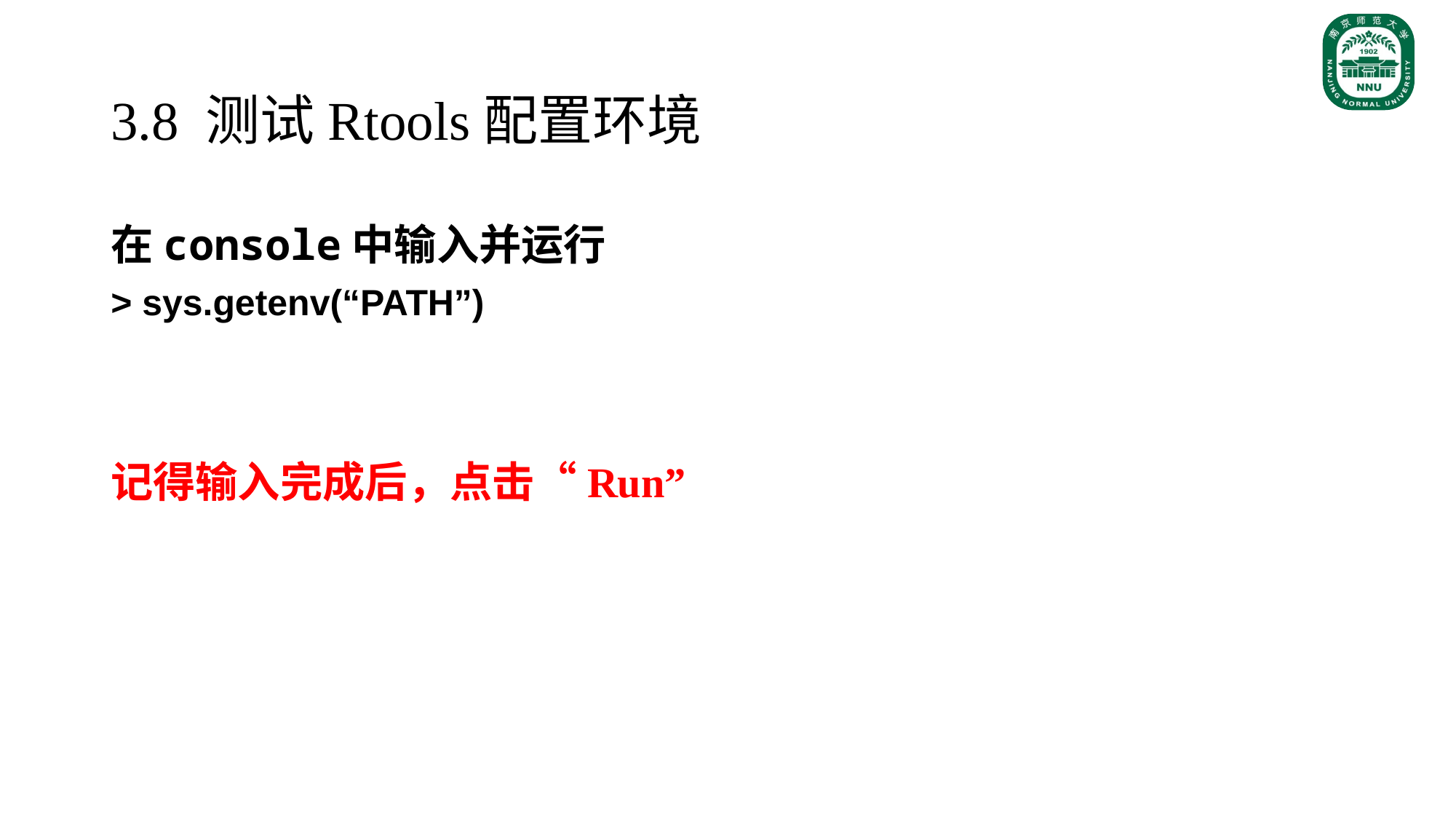

# 3.8 测试Rtools配置环境
在console中输入并运行
> sys.getenv(“PATH”)

记得输入完成后，点击“Run”